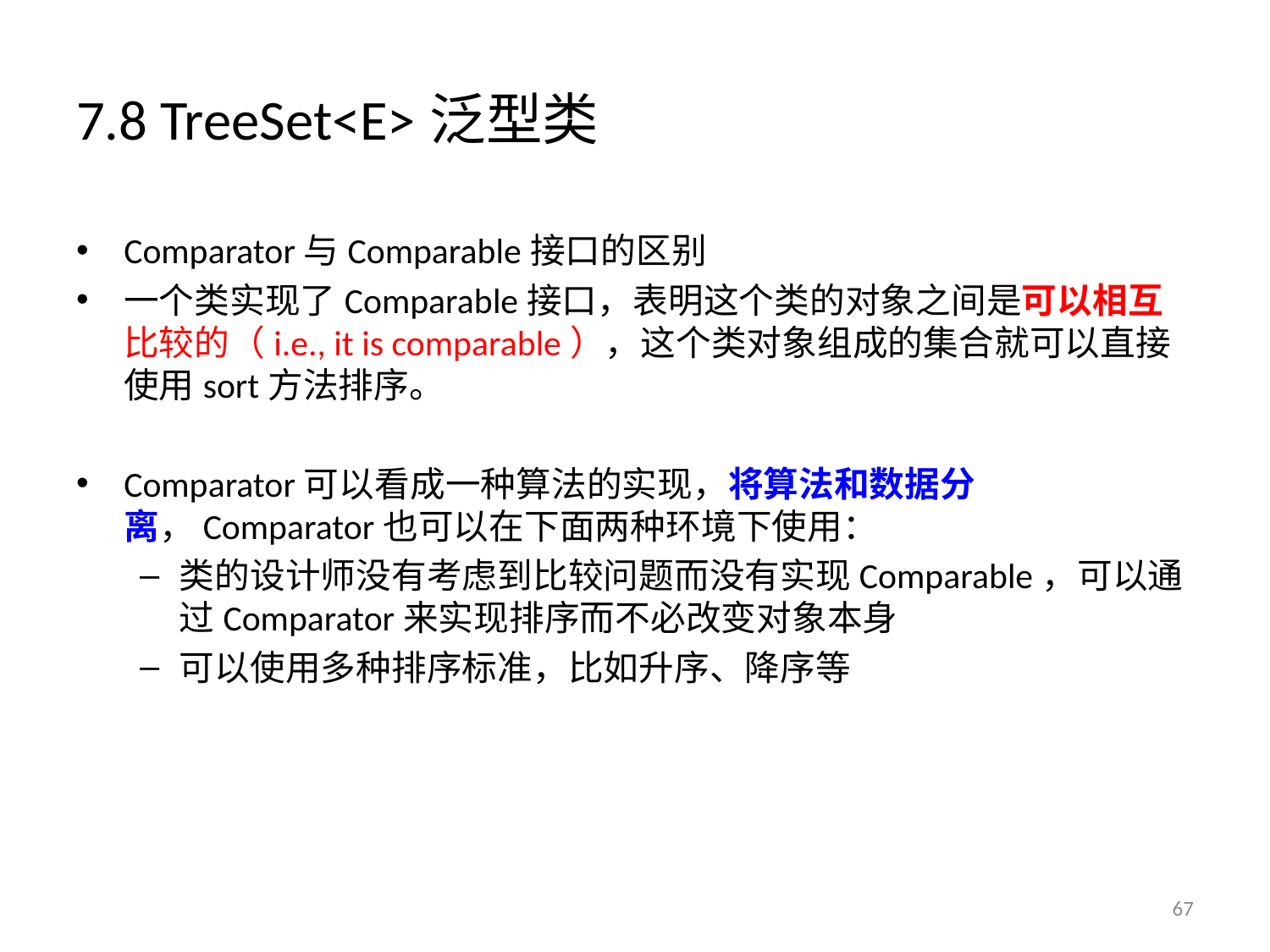

# 7.8 TreeSet<E>泛型类
Comparator与Comparable接口的区别
一个类实现了Comparable接口，表明这个类的对象之间是可以相互比较的（i.e., it is comparable），这个类对象组成的集合就可以直接使用sort方法排序。

Comparator可以看成一种算法的实现，将算法和数据分离，Comparator也可以在下面两种环境下使用：
类的设计师没有考虑到比较问题而没有实现Comparable，可以通过Comparator来实现排序而不必改变对象本身
可以使用多种排序标准，比如升序、降序等

67